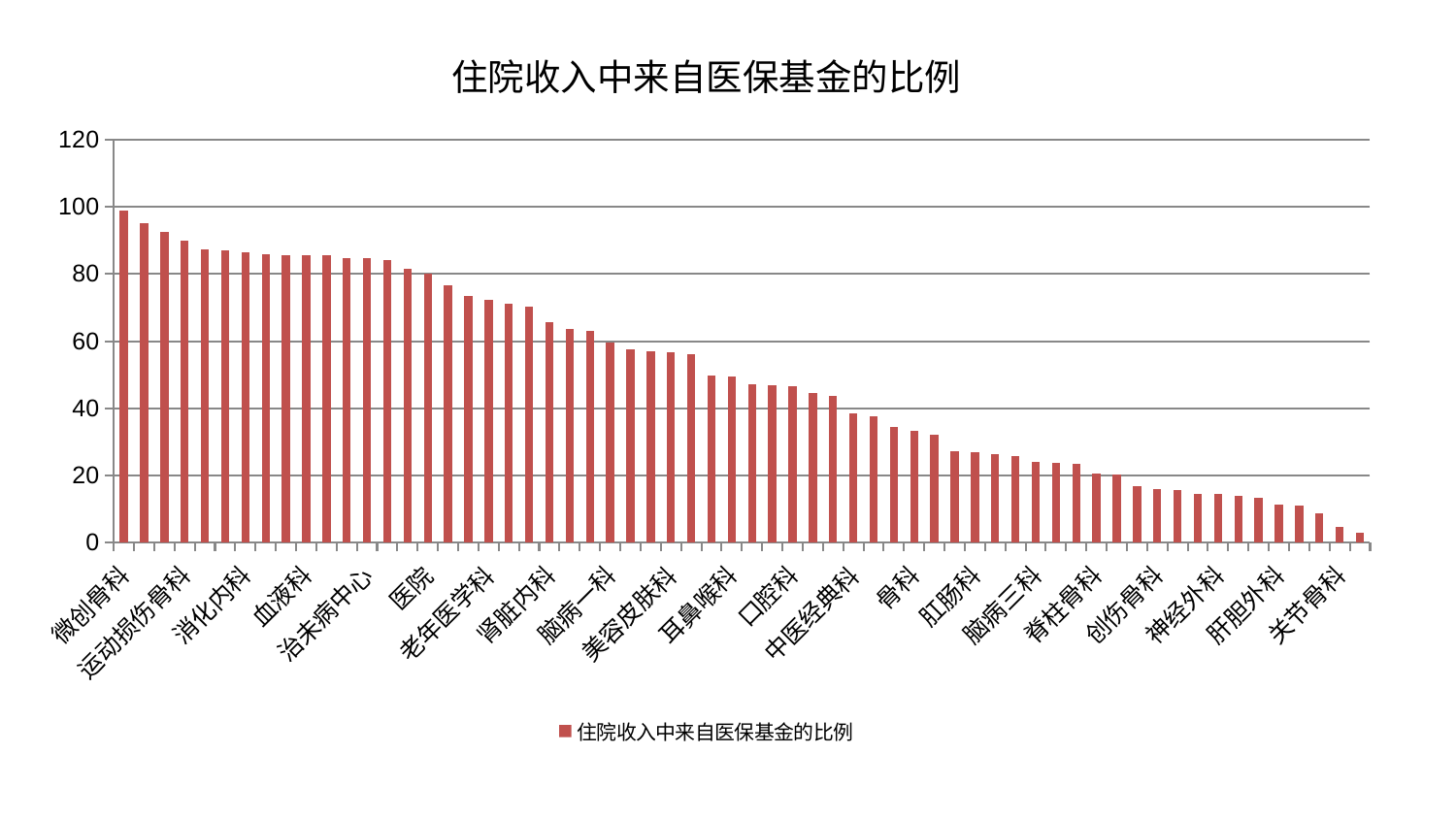

### Chart: 住院收入中来自医保基金的比例

| Category | 住院收入中来自医保基金的比例 |
|---|---|
| 微创骨科 | 98.94280883558339 |
| 综合内科 | 95.05983786099404 |
| 康复科 | 92.4011273965786 |
| 运动损伤骨科 | 90.01216581078555 |
| 内分泌科 | 87.40769464264737 |
| 普通外科 | 87.0571631616046 |
| 消化内科 | 86.33114413761307 |
| 脾胃科消化科合并 | 85.873296187681 |
| 男科 | 85.70271849800552 |
| 血液科 | 85.6116199181329 |
| 神经内科 | 85.50243189032854 |
| 心血管内科 | 84.82717741062041 |
| 治未病中心 | 84.77356975253605 |
| 身心医学科 | 84.130253730608 |
| 产科 | 81.53938792941527 |
| 医院 | 80.18234239905266 |
| 肝病科 | 76.73372960294742 |
| 小儿骨科 | 73.32978818223714 |
| 老年医学科 | 72.21456452873434 |
| 东区肾病科 | 71.06888636027517 |
| 泌尿外科 | 70.18655819431163 |
| 肾脏内科 | 65.72860321636878 |
| 皮肤科 | 63.49950955861983 |
| 中医外治中心 | 62.962967038471575 |
| 脑病一科 | 59.65348709408569 |
| 妇科 | 57.67957809781961 |
| 心病二科 | 56.930195538151686 |
| 美容皮肤科 | 56.73547313459382 |
| 小儿推拿科 | 56.13317222313372 |
| 东区重症医学科 | 49.85186039166234 |
| 耳鼻喉科 | 49.45289954280203 |
| 乳腺甲状腺外科 | 47.24844067824894 |
| 心病四科 | 46.999758205595434 |
| 口腔科 | 46.70317229404517 |
| 针灸科 | 44.66184092294938 |
| 显微骨科 | 43.69960595876803 |
| 中医经典科 | 38.542034668488334 |
| 儿科 | 37.598607900163316 |
| 肾病科 | 34.332095674988075 |
| 骨科 | 33.433428216227966 |
| 重症医学科 | 32.027760898763226 |
| 西区重症医学科 | 27.124941039899085 |
| 肛肠科 | 26.94191874719676 |
| 妇二科 | 26.389640727149978 |
| 风湿病科 | 25.777910529634696 |
| 脑病三科 | 24.058053293239446 |
| 心病三科 | 23.612314216026142 |
| 胸外科 | 23.58692349711058 |
| 脊柱骨科 | 20.49437964450158 |
| 心病一科 | 20.176053222316348 |
| 周围血管科 | 16.768808648565535 |
| 创伤骨科 | 15.94689185555529 |
| 推拿科 | 15.600975573536369 |
| 呼吸内科 | 14.648783756010332 |
| 神经外科 | 14.554851289178462 |
| 脾胃病科 | 13.93569725028756 |
| 妇科妇二科合并 | 13.245277187485138 |
| 肝胆外科 | 11.479702930252845 |
| 肿瘤内科 | 11.163881527111519 |
| 眼科 | 8.659211004653123 |
| 关节骨科 | 4.605621993171538 |
| 脑病二科 | 2.9307575461091417 |
252